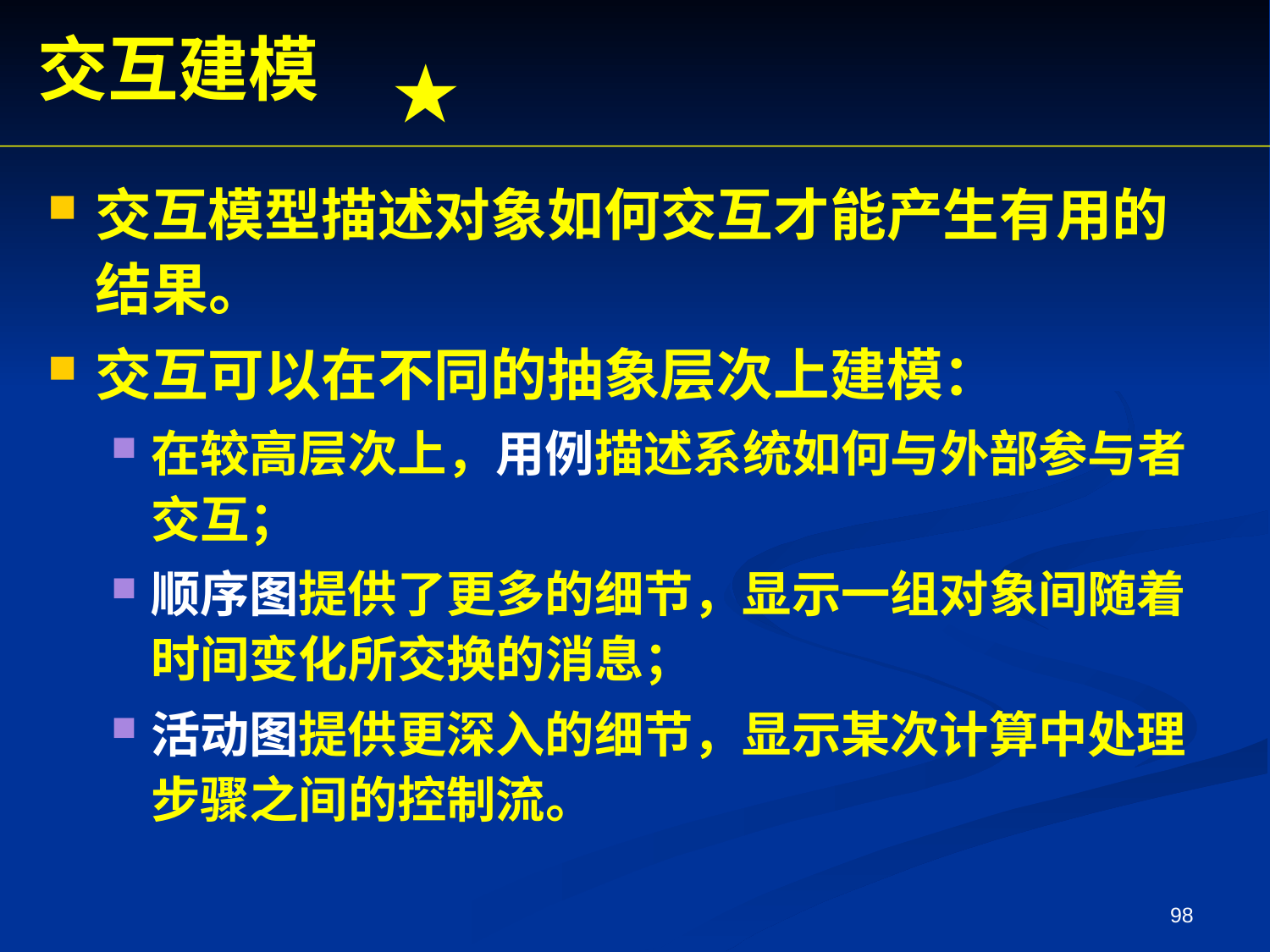

★
交互建模

交互模型描述对象如何交互才能产生有用的结果。
交互可以在不同的抽象层次上建模：
在较高层次上，用例描述系统如何与外部参与者交互；
顺序图提供了更多的细节，显示一组对象间随着时间变化所交换的消息；
活动图提供更深入的细节，显示某次计算中处理步骤之间的控制流。
98